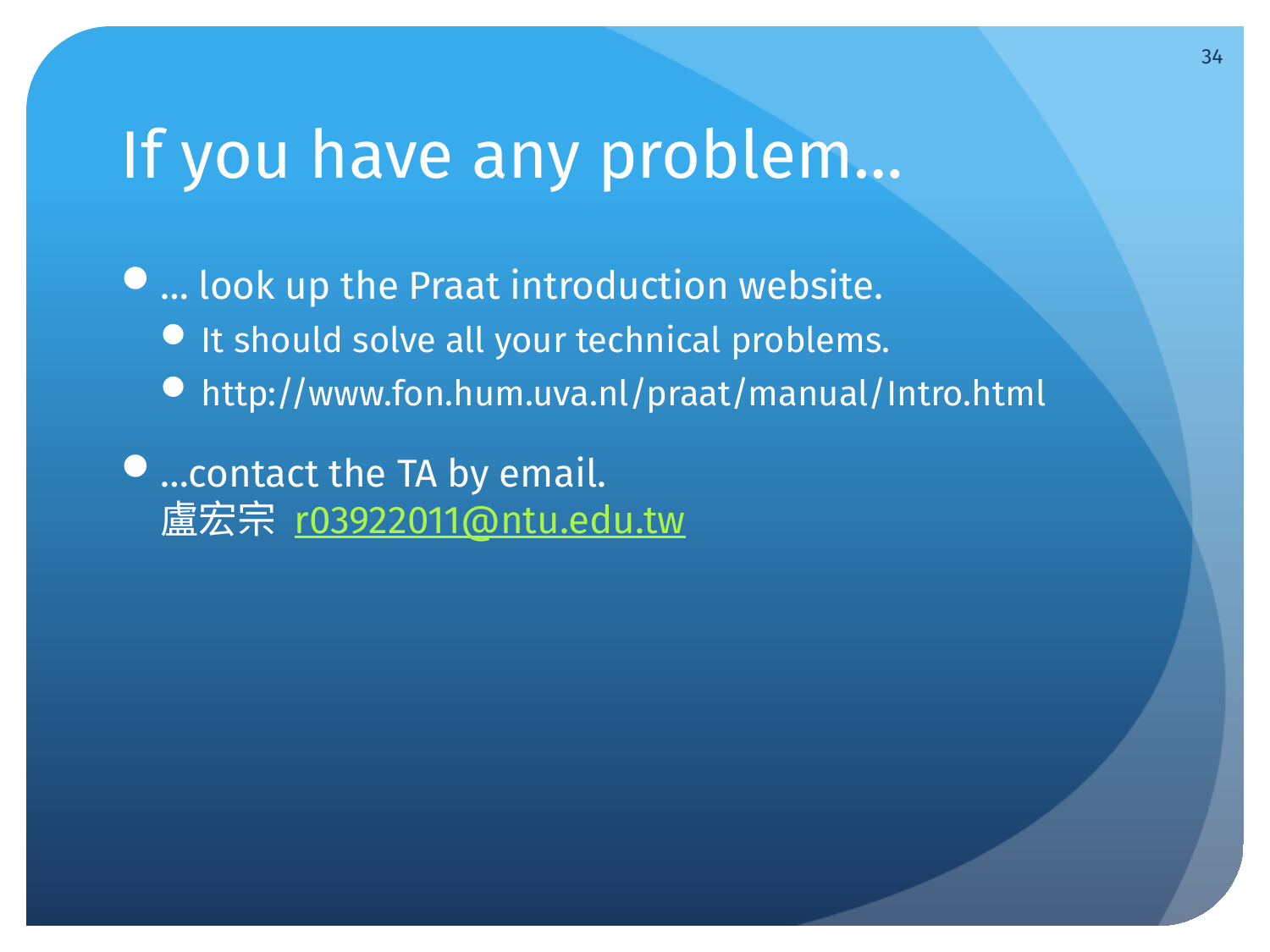

34
# If you have any problem…
… look up the Praat introduction website.
It should solve all your technical problems.
http://www.fon.hum.uva.nl/praat/manual/Intro.html
…contact the TA by email.
盧宏宗 r03922011@ntu.edu.tw